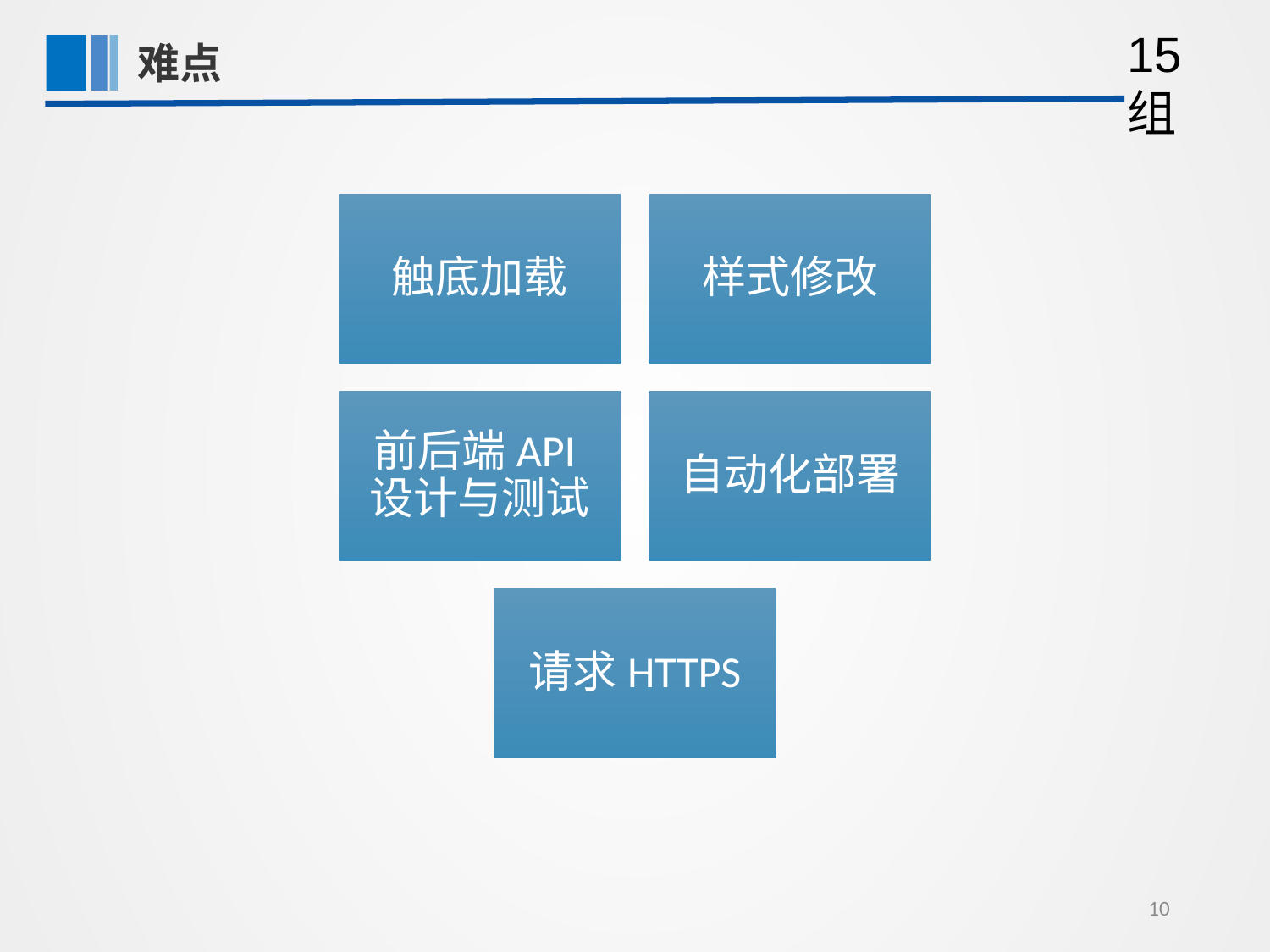

15组
难点

第一部分
触底加载
样式修改
前后端API设计与测试
自动化部署
请求HTTPS
10